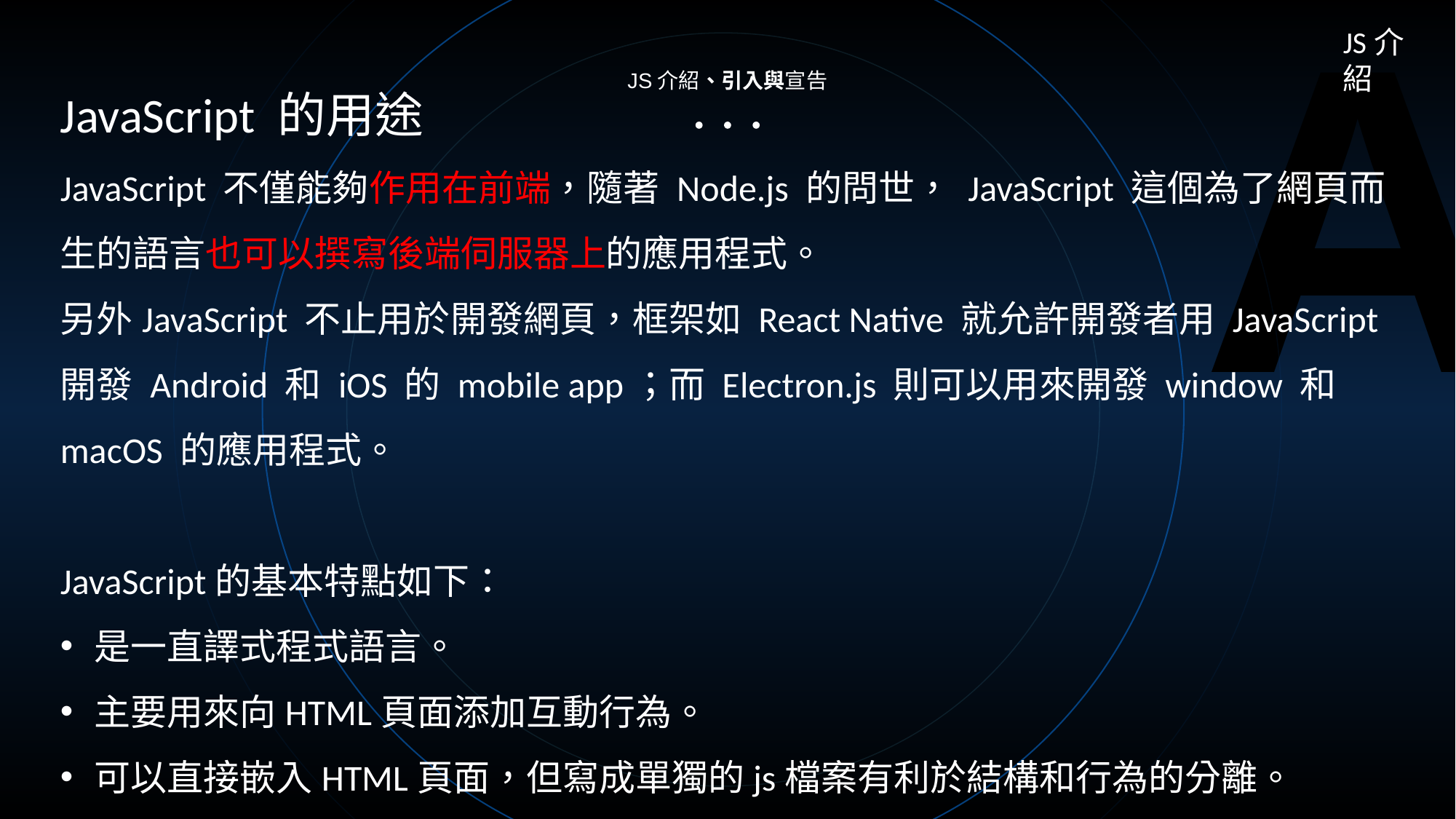

A

JS介紹

JavaScript 的用途
JavaScript 不僅能夠作用在前端，隨著 Node.js 的問世， JavaScript 這個為了網頁而生的語言也可以撰寫後端伺服器上的應用程式。
另外JavaScript 不止用於開發網頁，框架如 React Native 就允許開發者用 JavaScript 開發 Android 和 iOS 的 mobile app；而 Electron.js 則可以用來開發 window 和 macOS 的應用程式。

JavaScript的基本特點如下：
是一直譯式程式語言。
主要用來向HTML頁面添加互動行為。
可以直接嵌入HTML頁面，但寫成單獨的js檔案有利於結構和行為的分離。

JS介紹、引入與宣告